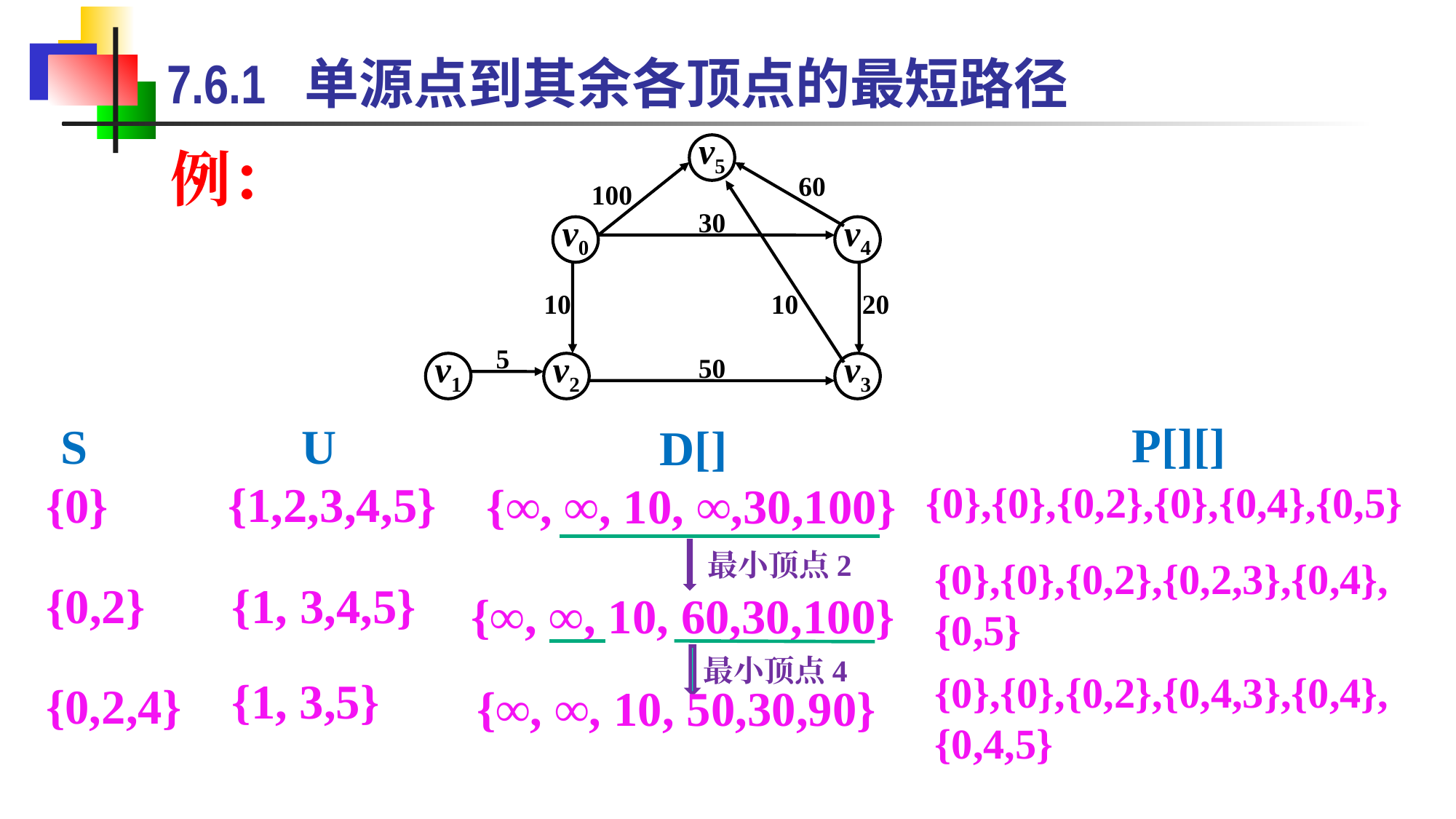

7.6.1  单源点到其余各顶点的最短路径
例：
v5

60
100

30
v0
v4

10
10
20
5
v1
v2
50
v3

P[][]
U
S
D[]
{1,2,3,4,5}
{0}
{∞, ∞, 10, ∞,30,100}
{0},{0},{0,2},{0},{0,4},{0,5}

最小顶点2
{0},{0},{0,2},{0,2,3},{0,4},
{0,5}
{0,2}
{1, 3,4,5}
{∞, ∞, 10, 60,30,100}

最小顶点4
{0},{0},{0,2},{0,4,3},{0,4},
{0,4,5}
{1, 3,5}
{0,2,4}
{∞, ∞, 10, 50,30,90}